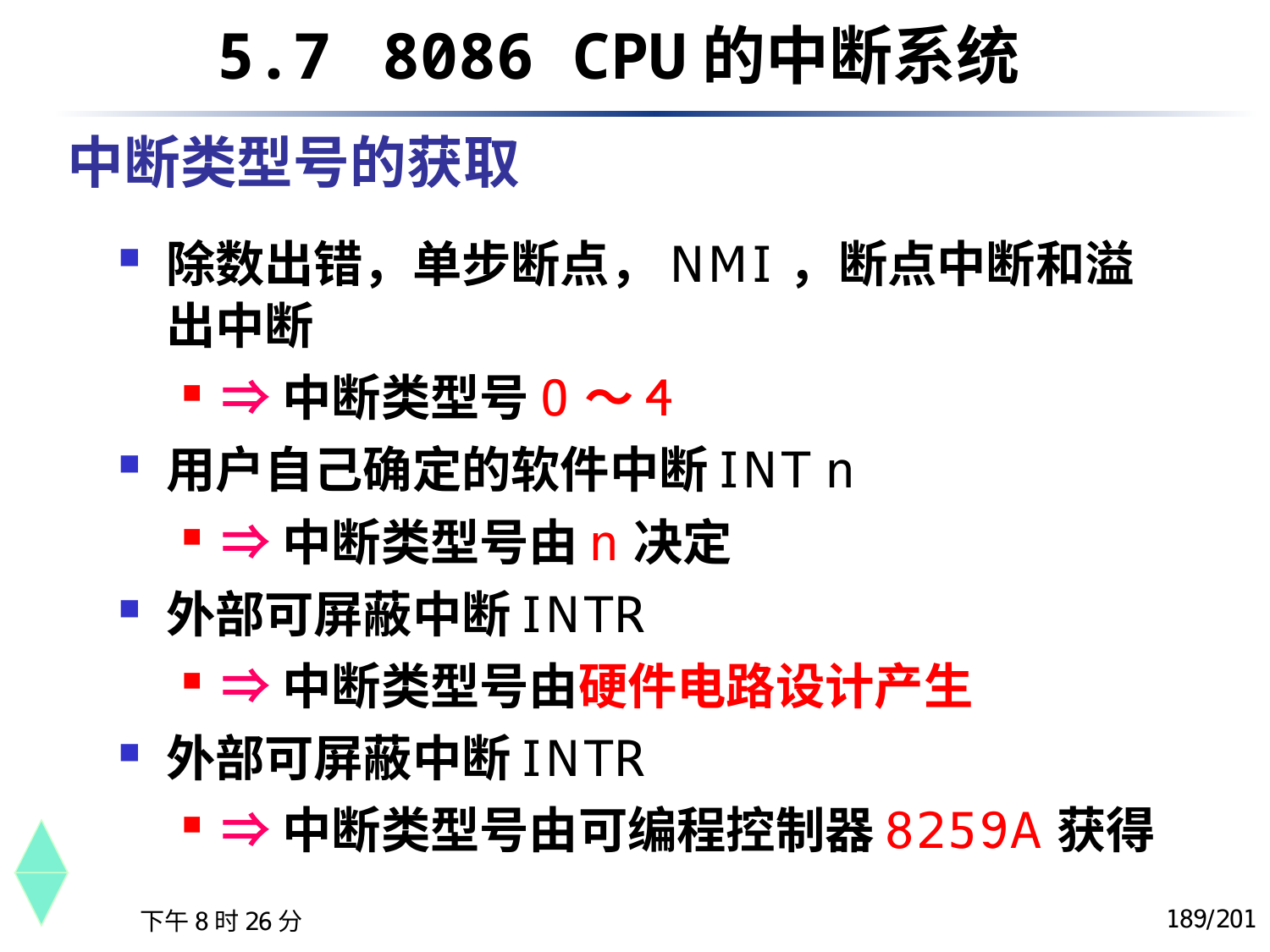

5.7	 8086 CPU的中断系统
# 中断类型号的获取
除数出错，单步断点，NMI，断点中断和溢出中断
⇒中断类型号0～4
用户自己确定的软件中断INT n
⇒中断类型号由n决定
外部可屏蔽中断INTR
⇒中断类型号由硬件电路设计产生
外部可屏蔽中断INTR
⇒中断类型号由可编程控制器8259A获得
189/201
下午8时26分